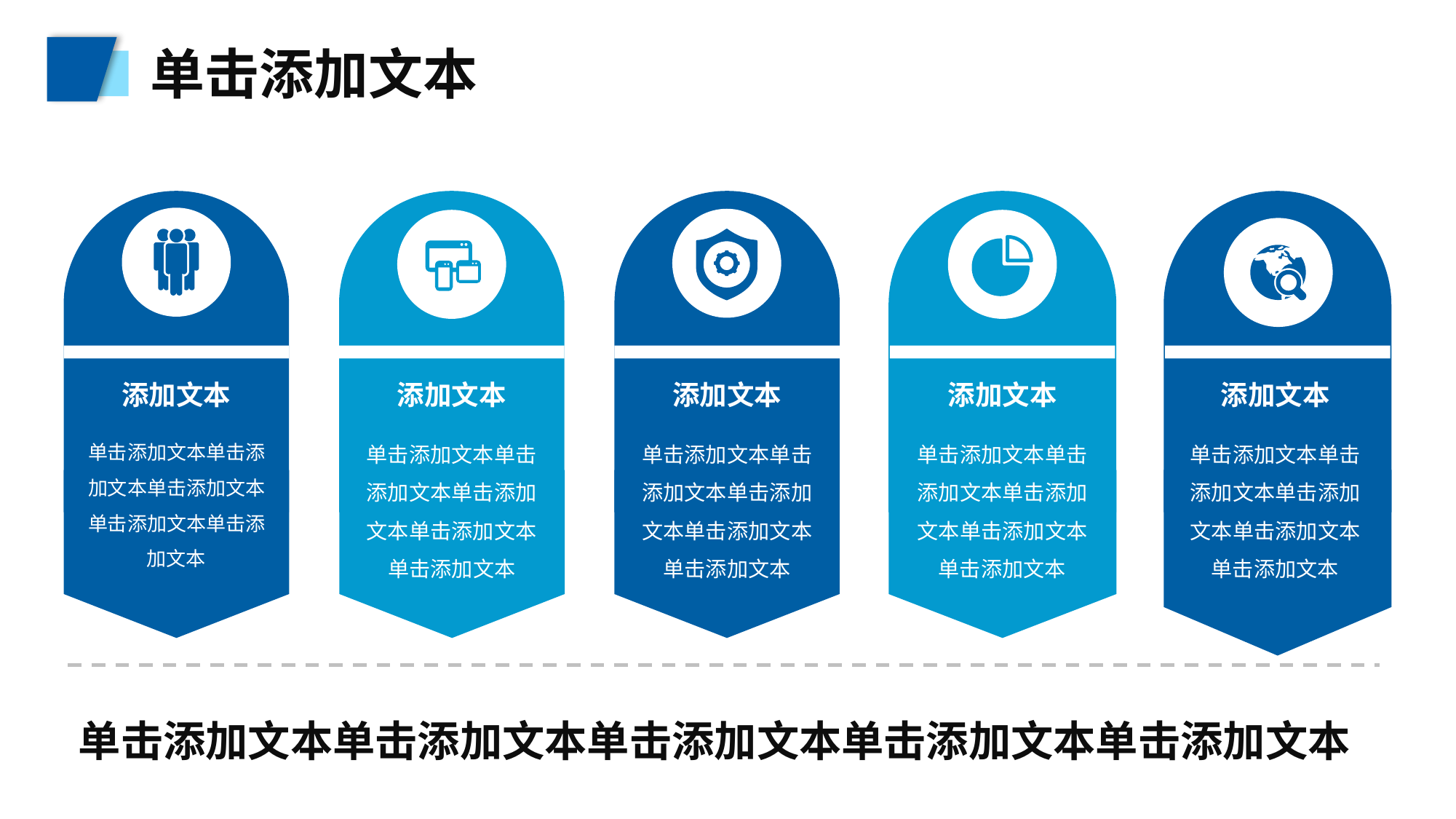

单击添加文本

添加文本
单击添加文本单击添加文本单击添加文本单击添加文本单击添加文本
添加文本
单击添加文本单击添加文本单击添加文本单击添加文本单击添加文本
添加文本
单击添加文本单击添加文本单击添加文本单击添加文本单击添加文本
添加文本
单击添加文本单击添加文本单击添加文本单击添加文本单击添加文本
添加文本
单击添加文本单击添加文本单击添加文本单击添加文本单击添加文本

单击添加文本单击添加文本单击添加文本单击添加文本单击添加文本